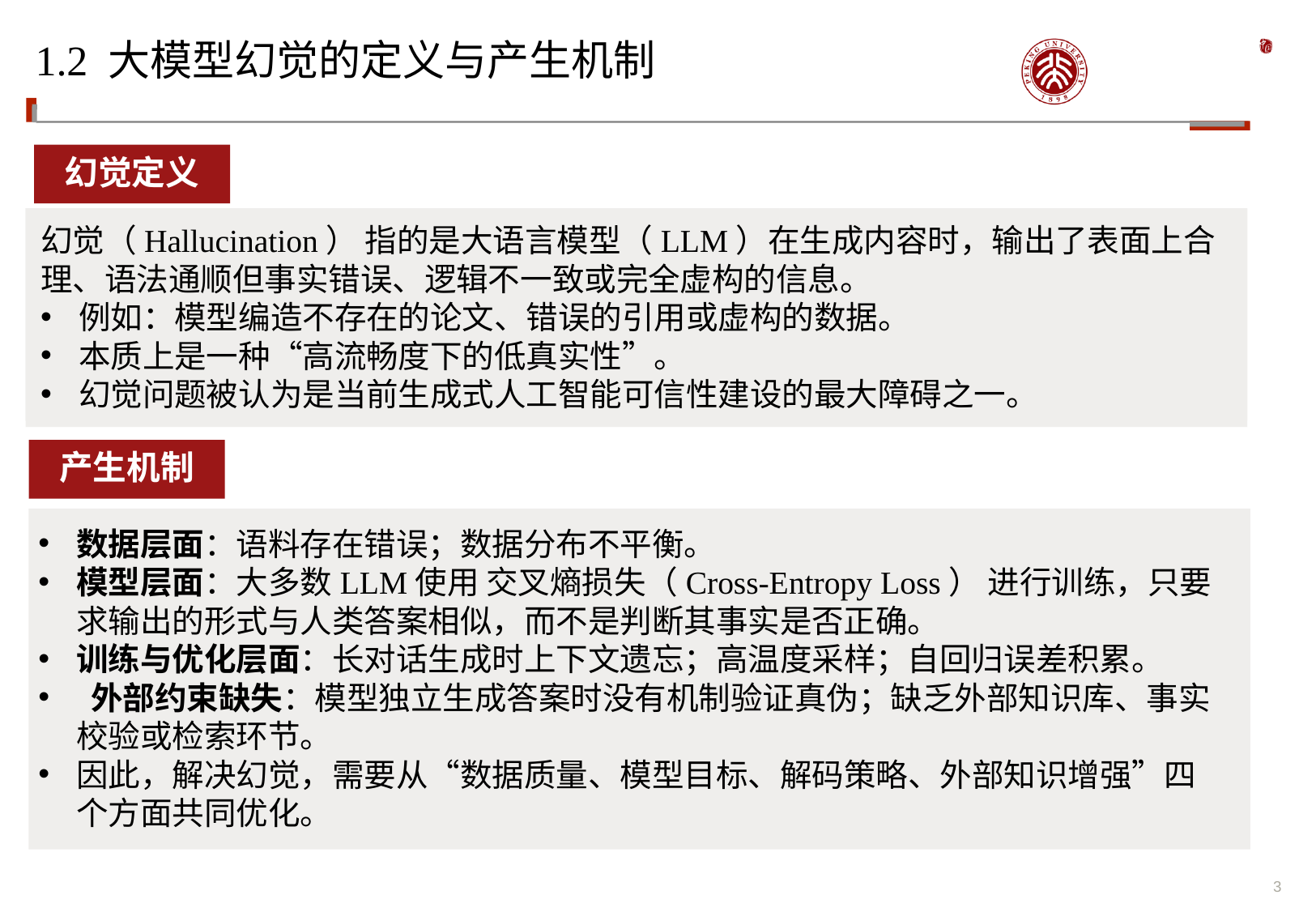

# 1.2 大模型幻觉的定义与产生机制
幻觉定义

幻觉（Hallucination） 指的是大语言模型（LLM）在生成内容时，输出了表面上合理、语法通顺但事实错误、逻辑不一致或完全虚构的信息。
例如：模型编造不存在的论文、错误的引用或虚构的数据。
本质上是一种“高流畅度下的低真实性”。
幻觉问题被认为是当前生成式人工智能可信性建设的最大障碍之一。
产生机制

数据层面：语料存在错误；数据分布不平衡。
模型层面：大多数LLM使用 交叉熵损失（Cross-Entropy Loss） 进行训练，只要求输出的形式与人类答案相似，而不是判断其事实是否正确。
训练与优化层面：长对话生成时上下文遗忘；高温度采样；自回归误差积累。
 外部约束缺失：模型独立生成答案时没有机制验证真伪；缺乏外部知识库、事实校验或检索环节。
因此，解决幻觉，需要从“数据质量、模型目标、解码策略、外部知识增强”四个方面共同优化。